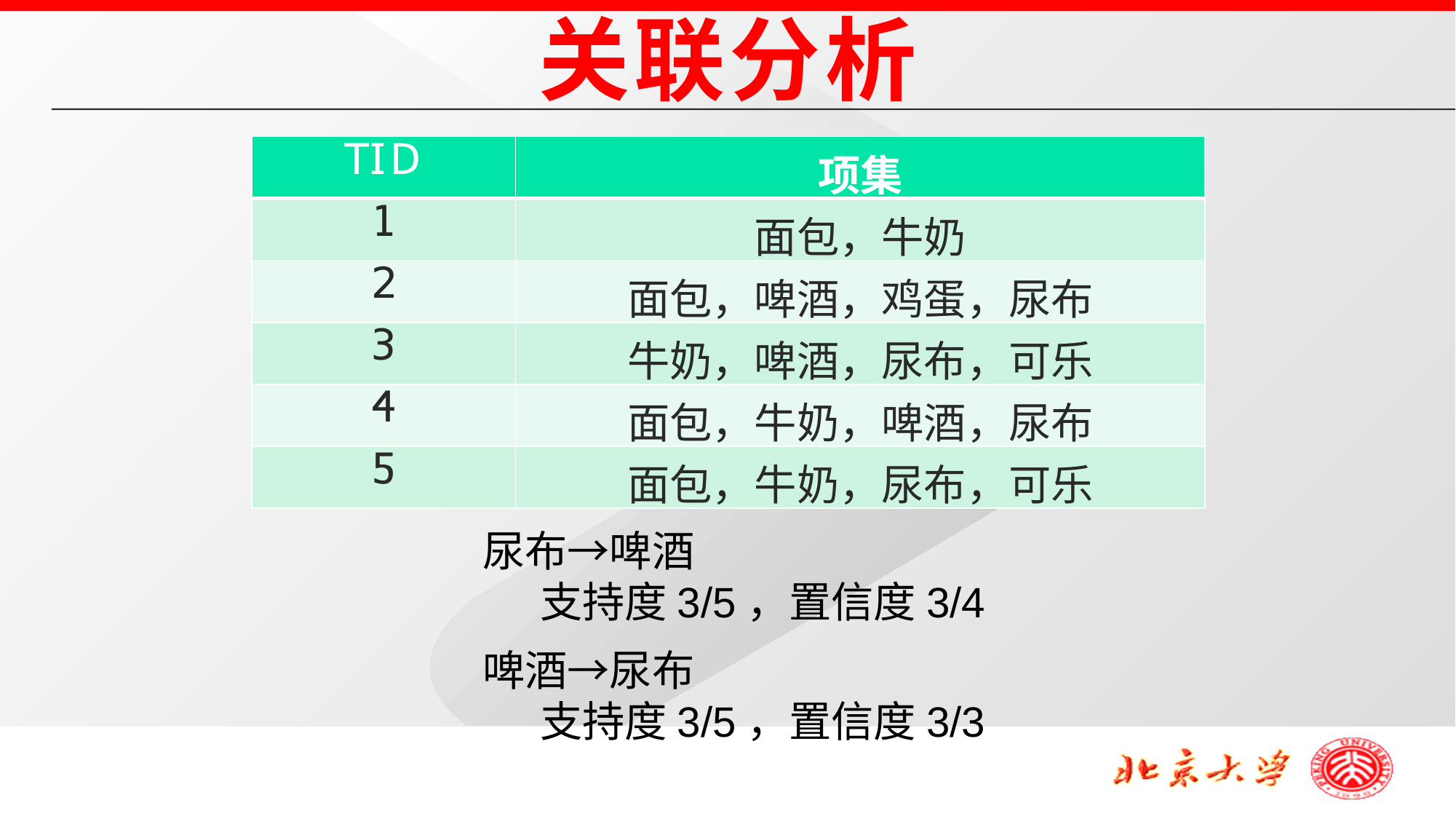

关联分析
| TID | 项集 |
| --- | --- |
| 1 | 面包，牛奶 |
| 2 | 面包，啤酒，鸡蛋，尿布 |
| 3 | 牛奶，啤酒，尿布，可乐 |
| 4 | 面包，牛奶，啤酒，尿布 |
| 5 | 面包，牛奶，尿布，可乐 |
尿布→啤酒
     支持度3/5，置信度3/4
啤酒→尿布
     支持度3/5，置信度3/3